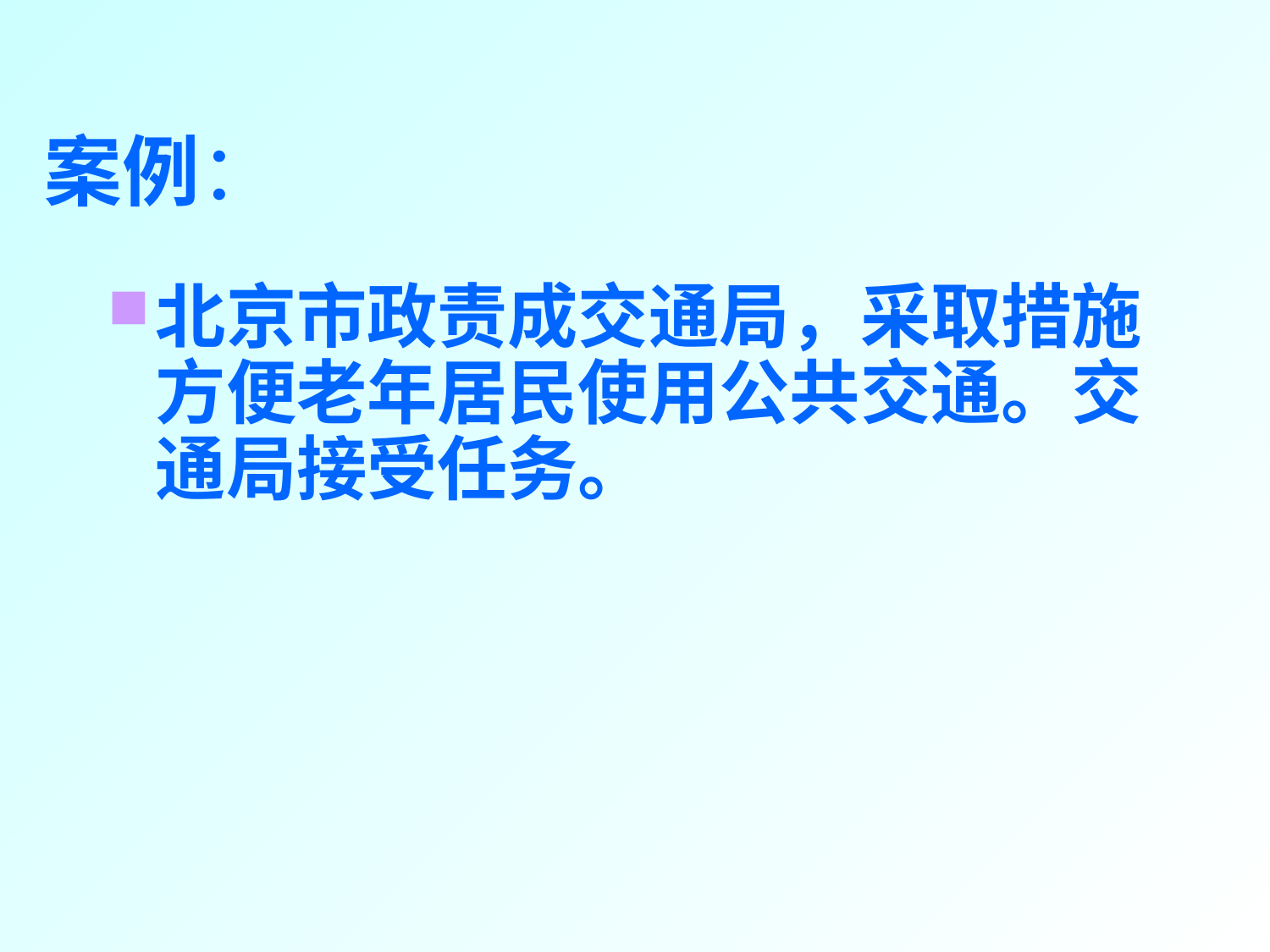

# 案例：
北京市政责成交通局，采取措施方便老年居民使用公共交通。交通局接受任务。